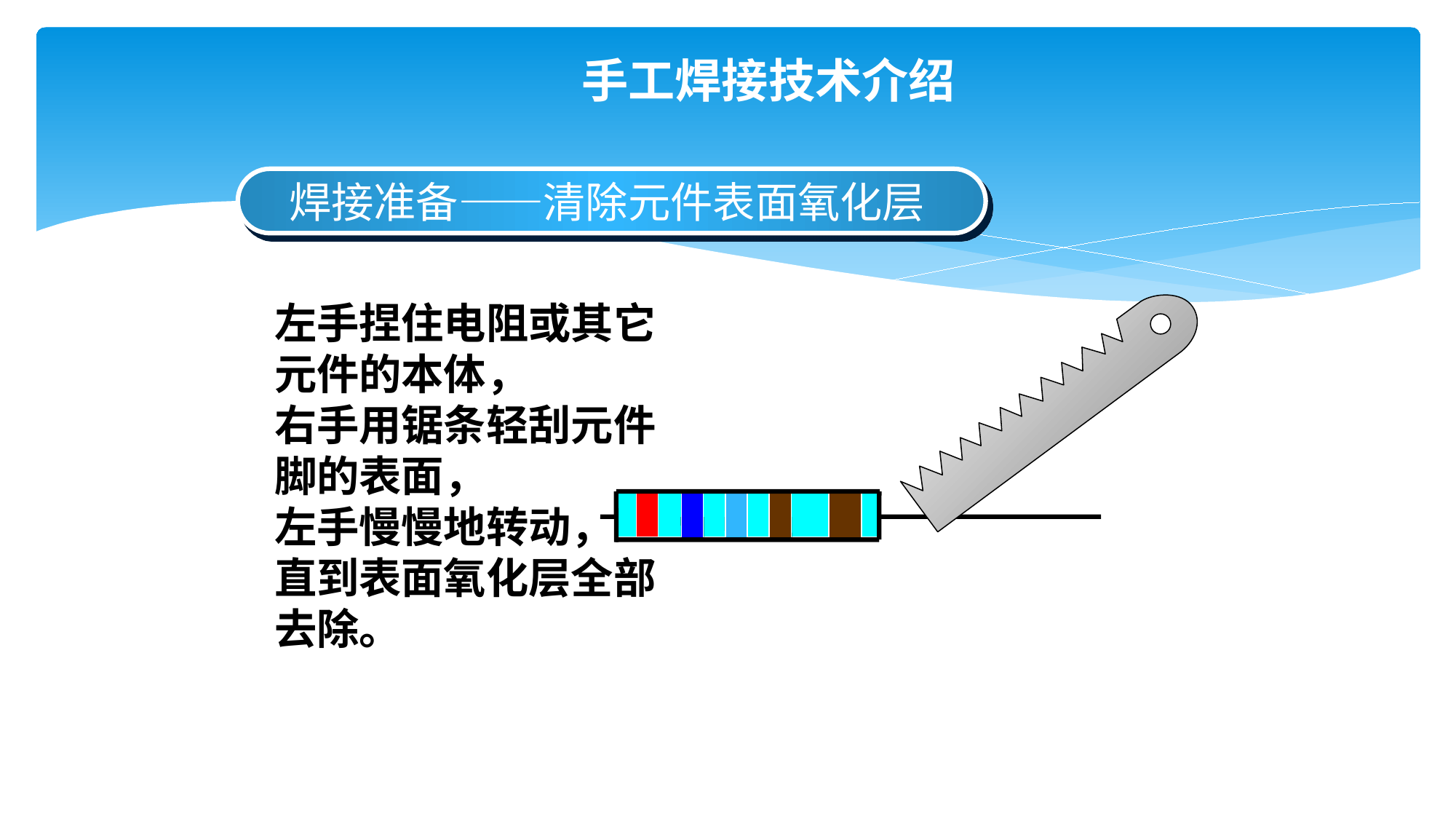

# 手工焊接技术介绍
焊接准备——清除元件表面氧化层
左手捏住电阻或其它元件的本体，
右手用锯条轻刮元件脚的表面，
左手慢慢地转动，
直到表面氧化层全部去除。